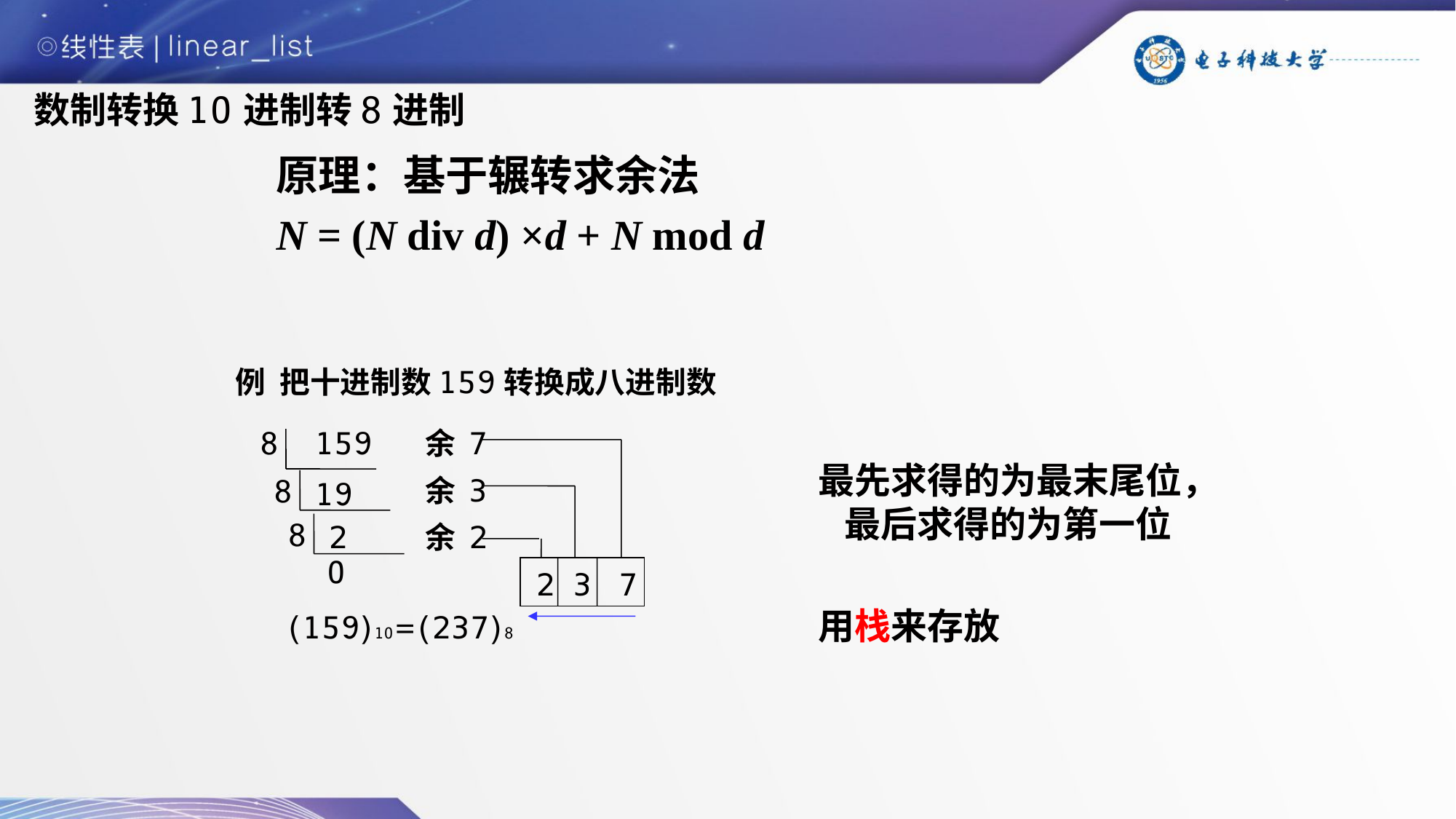

# 数制转换（10进制与其他进制的转换）
数制转换10进制转8进制
原理：基于辗转求余法
N = (N div d) ×d + N mod d
例  把十进制数159转换成八进制数
8
159

余 7

余 3
8
19

8
2

余 2

0

2  3   7

(159)10=(237)8
最先求得的为最末尾位，最后求得的为第一位

用栈来存放